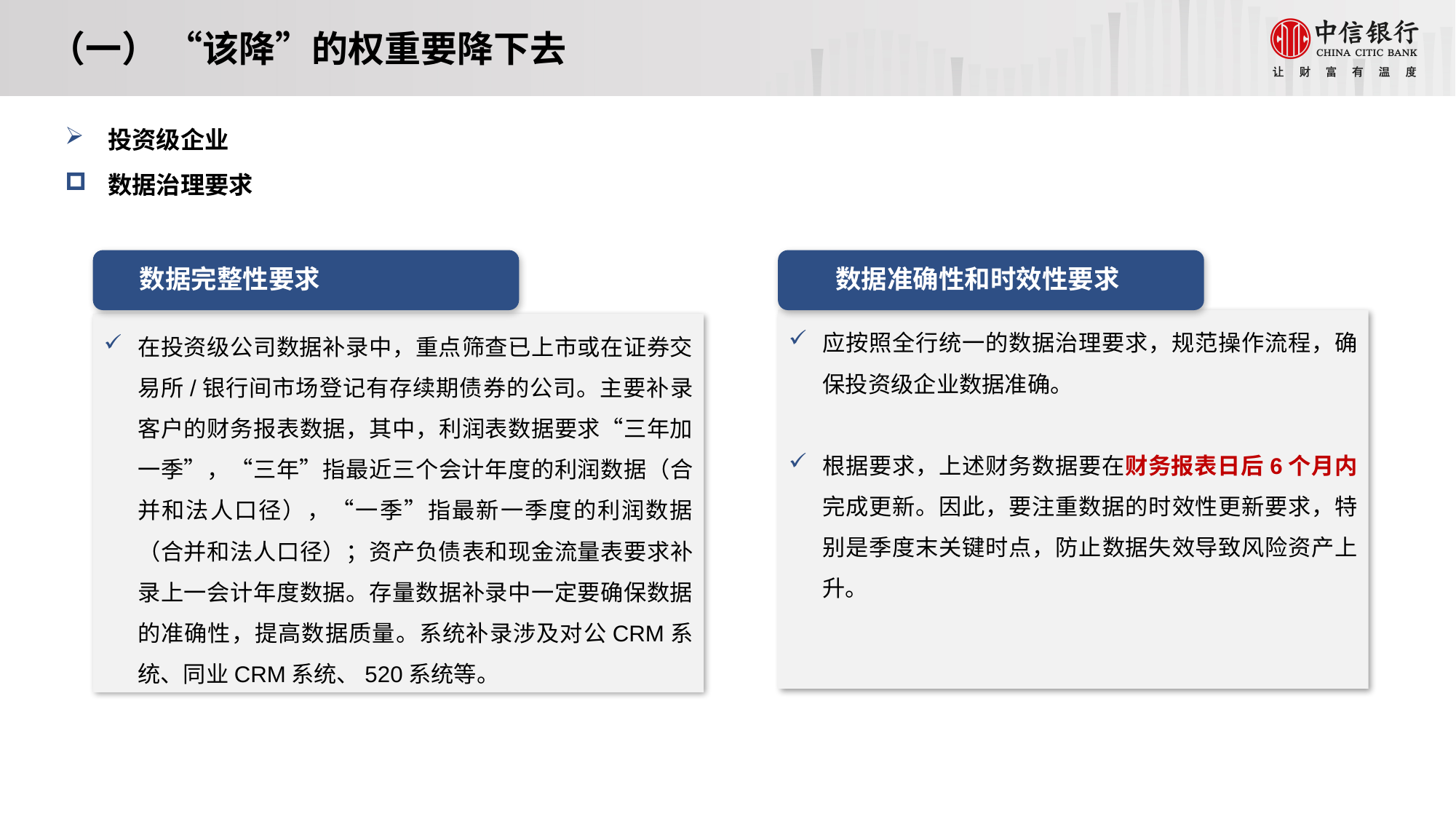

（一） “该降”的权重要降下去
投资级企业
数据治理要求

数据完整性要求

数据准确性和时效性要求
应按照全行统一的数据治理要求，规范操作流程，确保投资级企业数据准确。

根据要求，上述财务数据要在财务报表日后6个月内完成更新。因此，要注重数据的时效性更新要求，特别是季度末关键时点，防止数据失效导致风险资产上升。

在投资级公司数据补录中，重点筛查已上市或在证券交易所/银行间市场登记有存续期债券的公司。主要补录客户的财务报表数据，其中，利润表数据要求“三年加一季”，“三年”指最近三个会计年度的利润数据（合并和法人口径），“一季”指最新一季度的利润数据（合并和法人口径）；资产负债表和现金流量表要求补录上一会计年度数据。存量数据补录中一定要确保数据的准确性，提高数据质量。系统补录涉及对公CRM系统、同业CRM系统、520系统等。
19